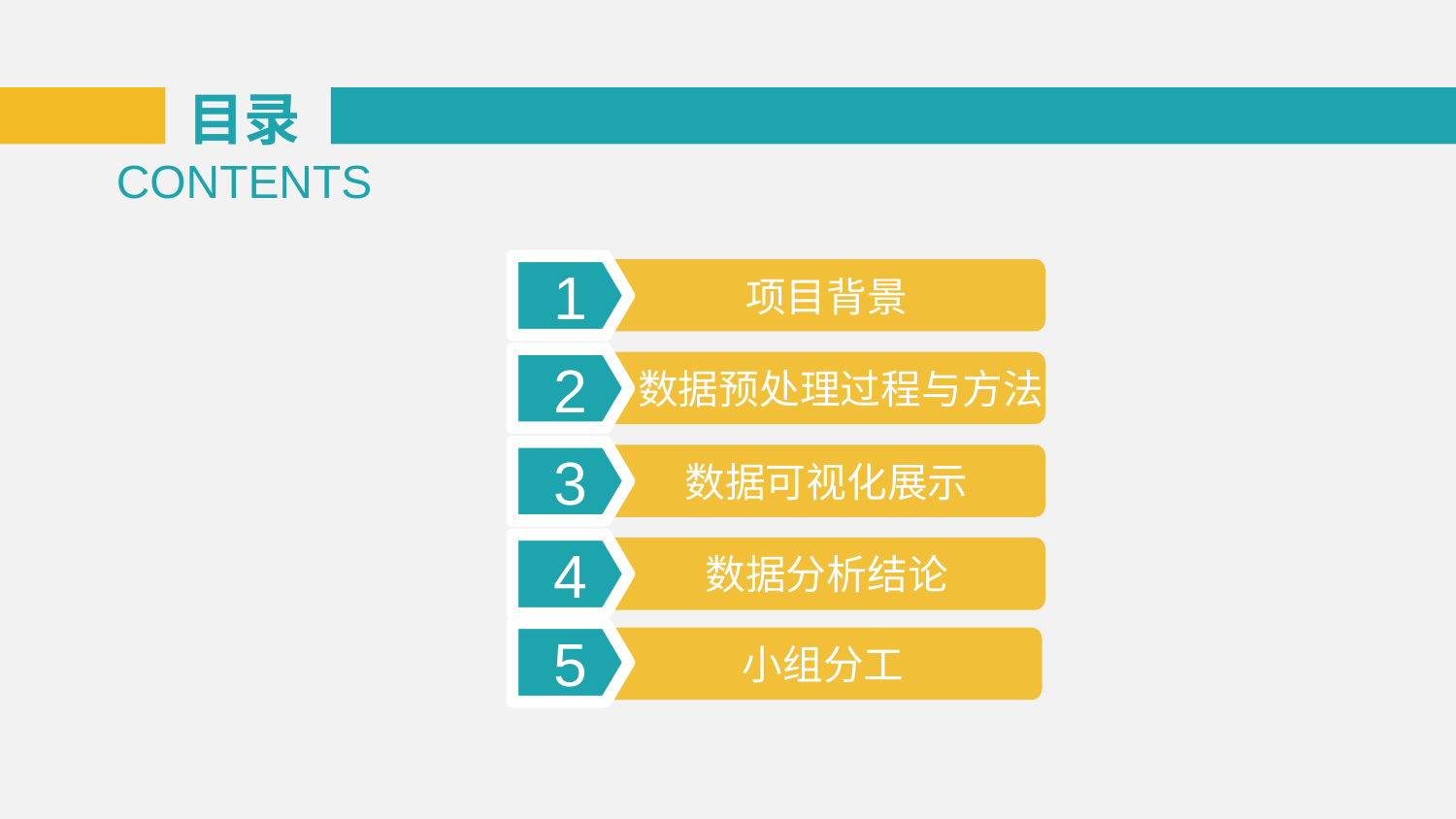

目录

CONTENTS
1
项目背景
2
  数据预处理过程与方法
3
数据可视化展示
4
数据分析结论
5
小组分工